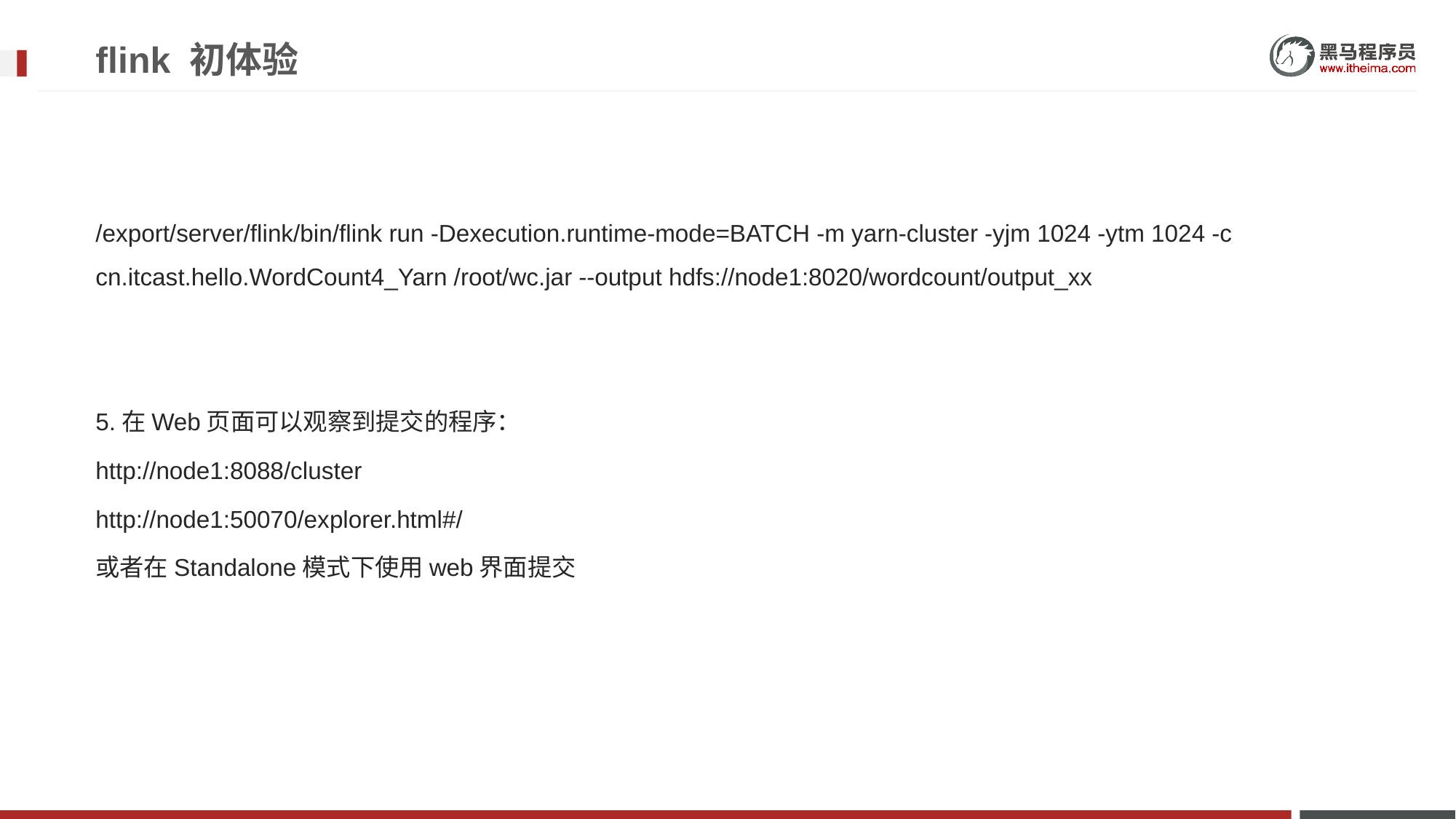

# flink 初体验
/export/server/flink/bin/flink run -Dexecution.runtime-mode=BATCH -m yarn-cluster -yjm 1024 -ytm 1024 -c cn.itcast.hello.WordCount4_Yarn /root/wc.jar --output hdfs://node1:8020/wordcount/output_xx

5.在Web页面可以观察到提交的程序：
http://node1:8088/cluster
http://node1:50070/explorer.html#/
或者在Standalone模式下使用web界面提交